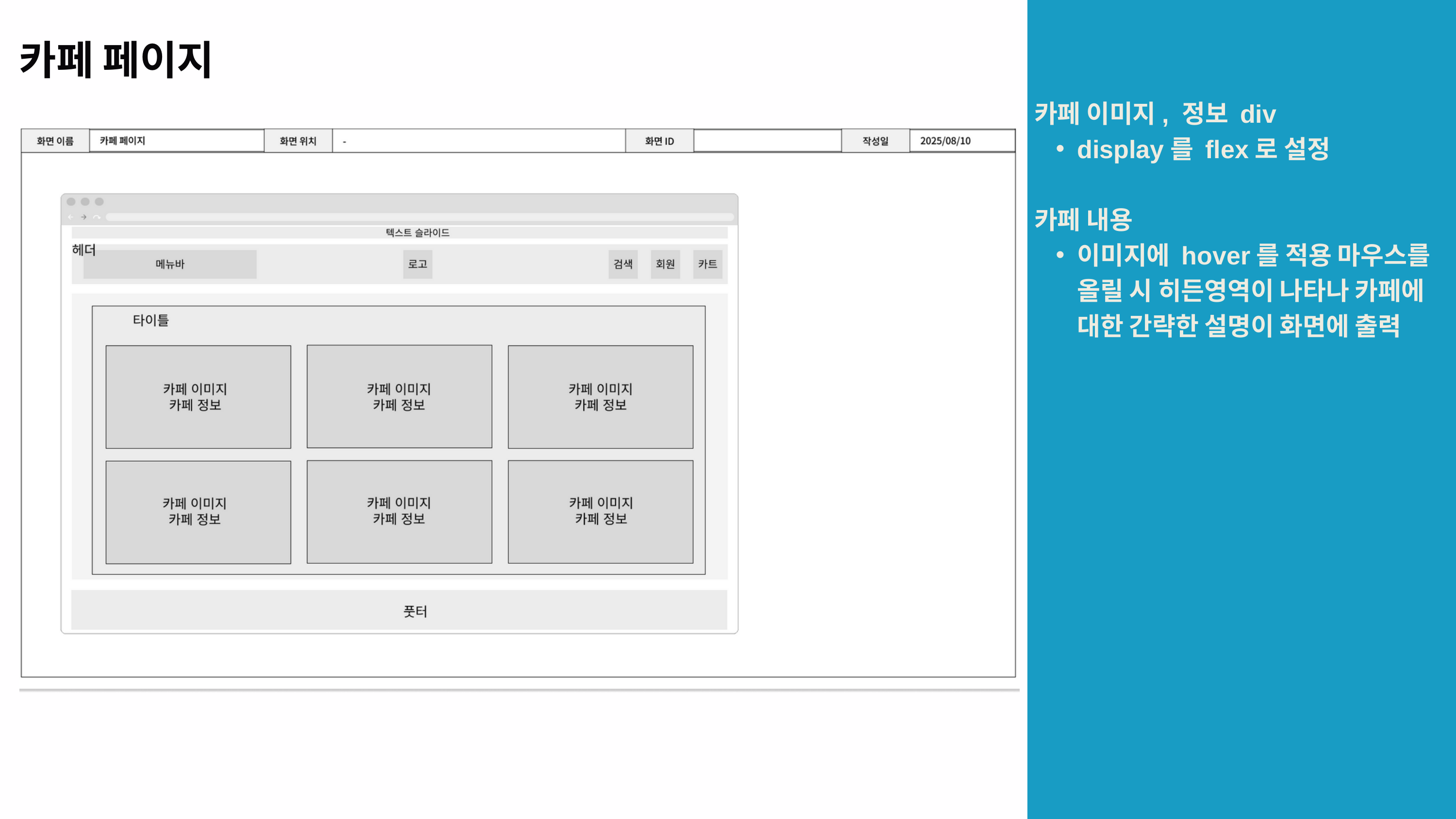

카페 페이지
카페 이미지, 정보 div
display를 flex로 설정

카페 내용
이미지에 hover를 적용 마우스를 올릴 시 히든영역이 나타나 카페에 대한 간략한 설명이 화면에 출력